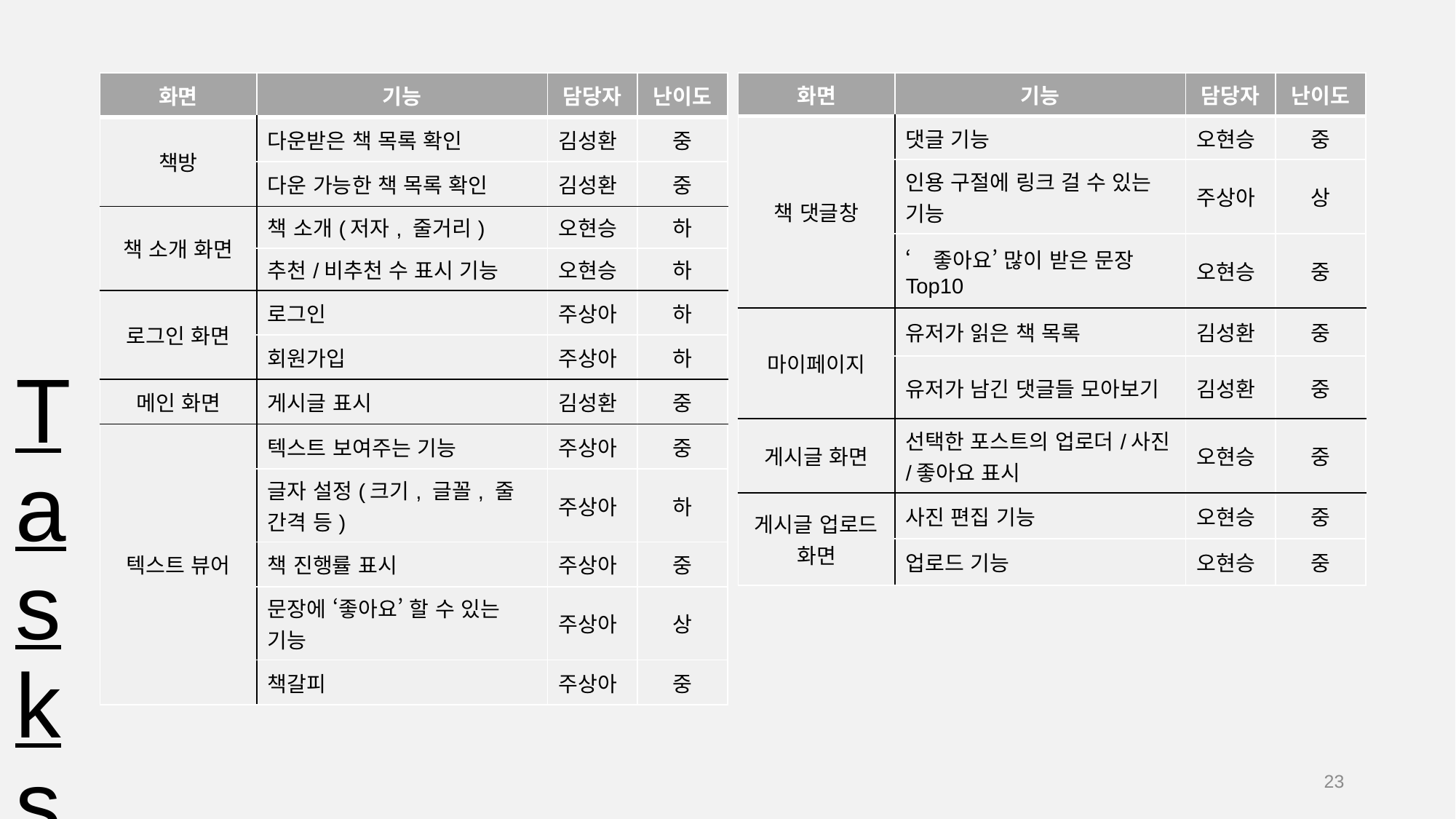

| 화면 | 기능 | 담당자 | 난이도 |
| --- | --- | --- | --- |
| 책방 | 다운받은 책 목록 확인 | 김성환 | 중 |
|  | 다운 가능한 책 목록 확인 | 김성환 | 중 |
| 책 소개 화면 | 책 소개(저자, 줄거리) | 오현승 | 하 |
|  | 추천/비추천 수 표시 기능 | 오현승 | 하 |
| 로그인 화면 | 로그인 | 주상아 | 하 |
|  | 회원가입 | 주상아 | 하 |
| 메인 화면 | 게시글 표시 | 김성환 | 중 |
| 텍스트 뷰어 | 텍스트 보여주는 기능 | 주상아 | 중 |
|  | 글자 설정(크기, 글꼴, 줄 간격 등) | 주상아 | 하 |
|  | 책 진행률 표시 | 주상아 | 중 |
|  | 문장에 ‘좋아요’ 할 수 있는 기능 | 주상아 | 상 |
|  | 책갈피 | 주상아 | 중 |
| 화면 | 기능 | 담당자 | 난이도 |
| --- | --- | --- | --- |
| 책 댓글창 | 댓글 기능 | 오현승 | 중 |
|  | 인용 구절에 링크 걸 수 있는 기능 | 주상아 | 상 |
|  | ‘좋아요’ 많이 받은 문장 Top10 | 오현승 | 중 |
| 마이페이지 | 유저가 읽은 책 목록 | 김성환 | 중 |
|  | 유저가 남긴 댓글들 모아보기 | 김성환 | 중 |
| 게시글 화면 | 선택한 포스트의 업로더/사진/좋아요 표시 | 오현승 | 중 |
| 게시글 업로드 화면 | 사진 편집 기능 | 오현승 | 중 |
|  | 업로드 기능 | 오현승 | 중 |
# Tasks
23